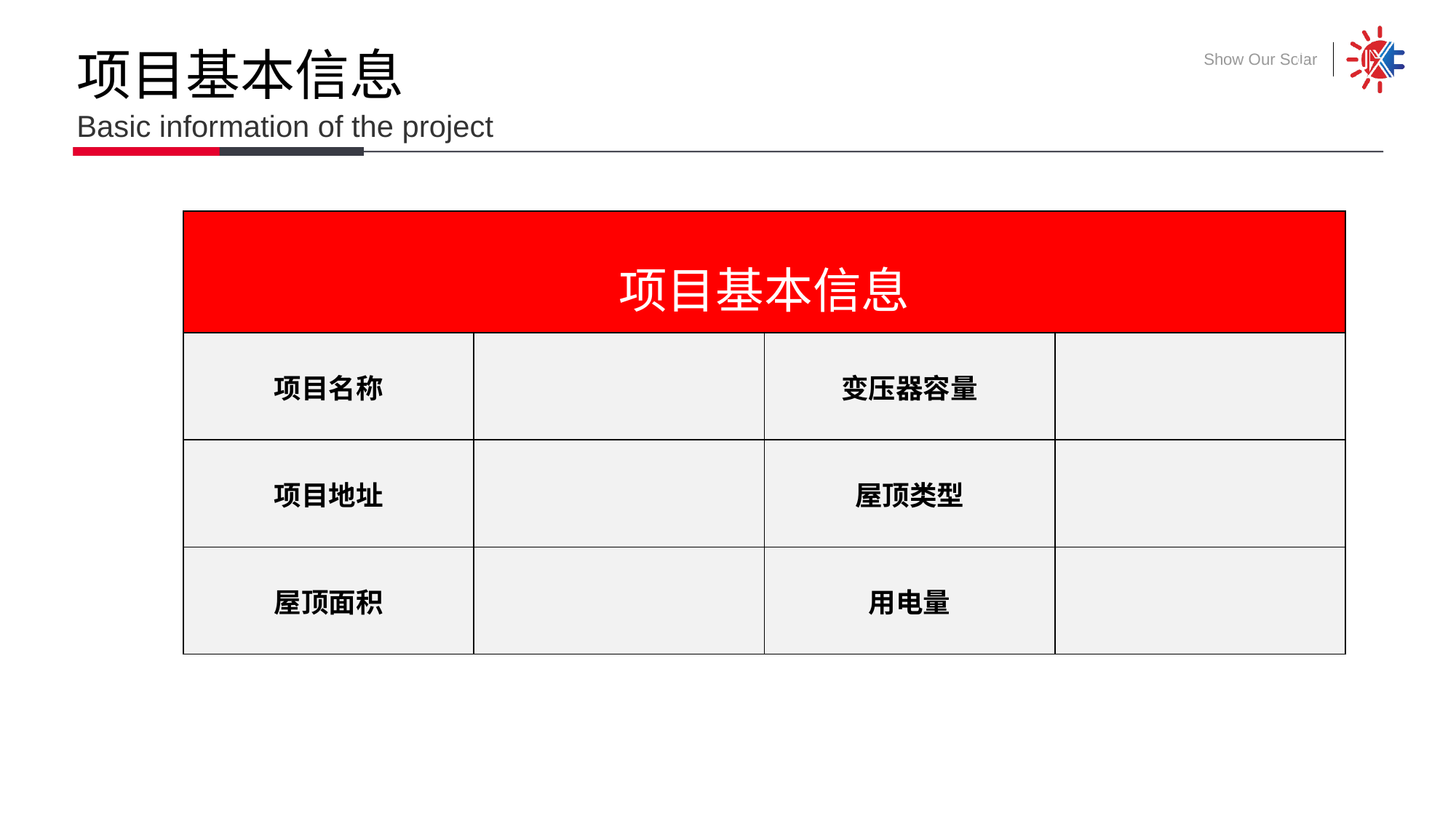

项目基本信息
Basic information of the project
| 项目基本信息 |  |  |  |
| --- | --- | --- | --- |
| 项目名称 |  | 变压器容量 |  |
| 项目地址 |  | 屋顶类型 |  |
| 屋顶面积 |  | 用电量 |  |